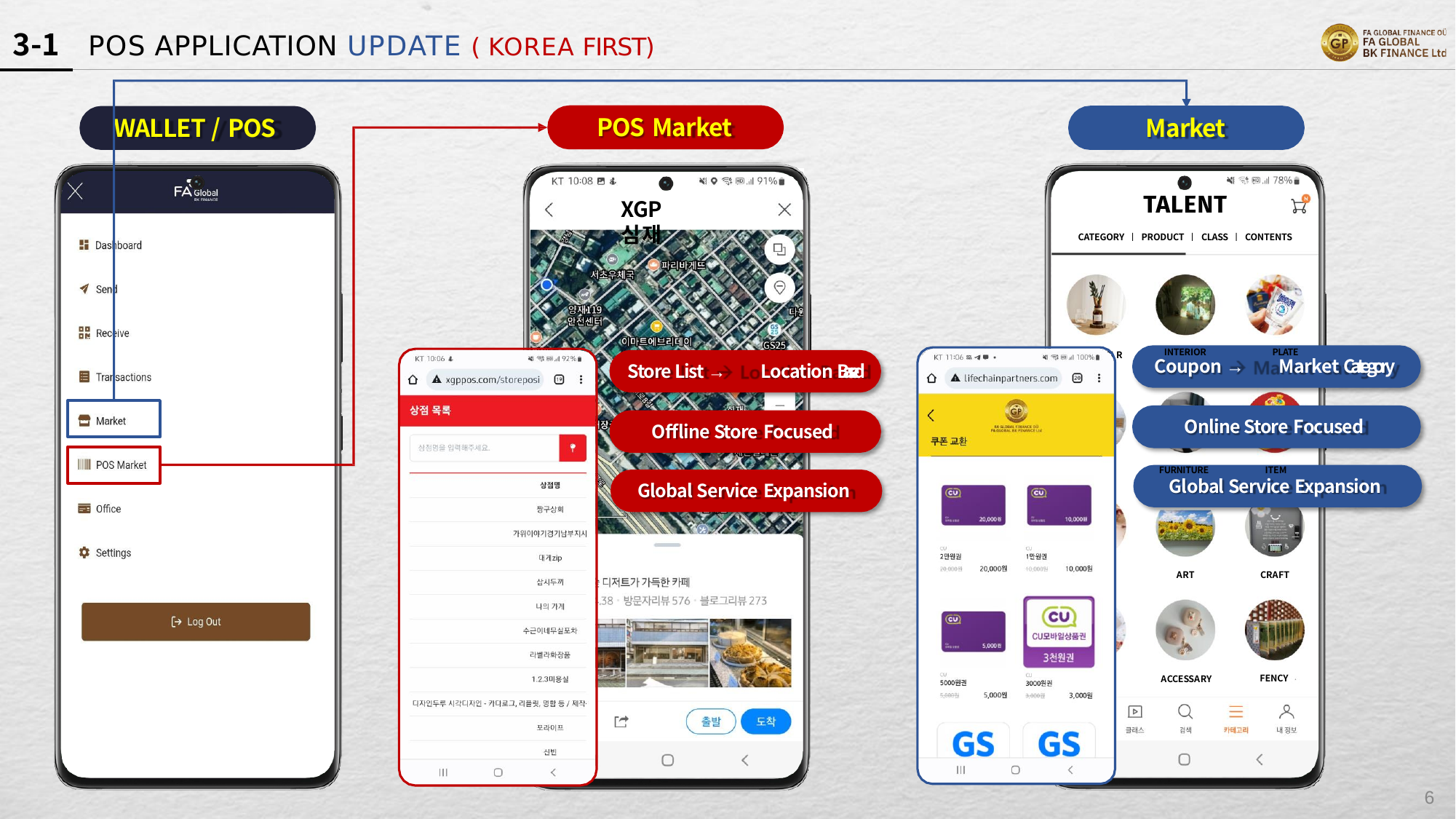

# 3-1	POS APPLICATION UPDATE ( KOREA FIRST)

POS Market
Market
WALLET / POS

TALENT
CATEGORY ㅣ PRODUCT ㅣ CLASS ㅣ CONTENTS

XGP 심재

R
INTERIOR	PLATE
Coupon → Market Category
FRESHENE

KITCHEN

PET

SMART  PHONE
Store List → Location Based

Online Store Focused
Offline Store Focused

FURNITURE	ITEM
Global Service Expansion

Global Service Expansion
ART
CRAFT
FENCY
ACCESSARY
6